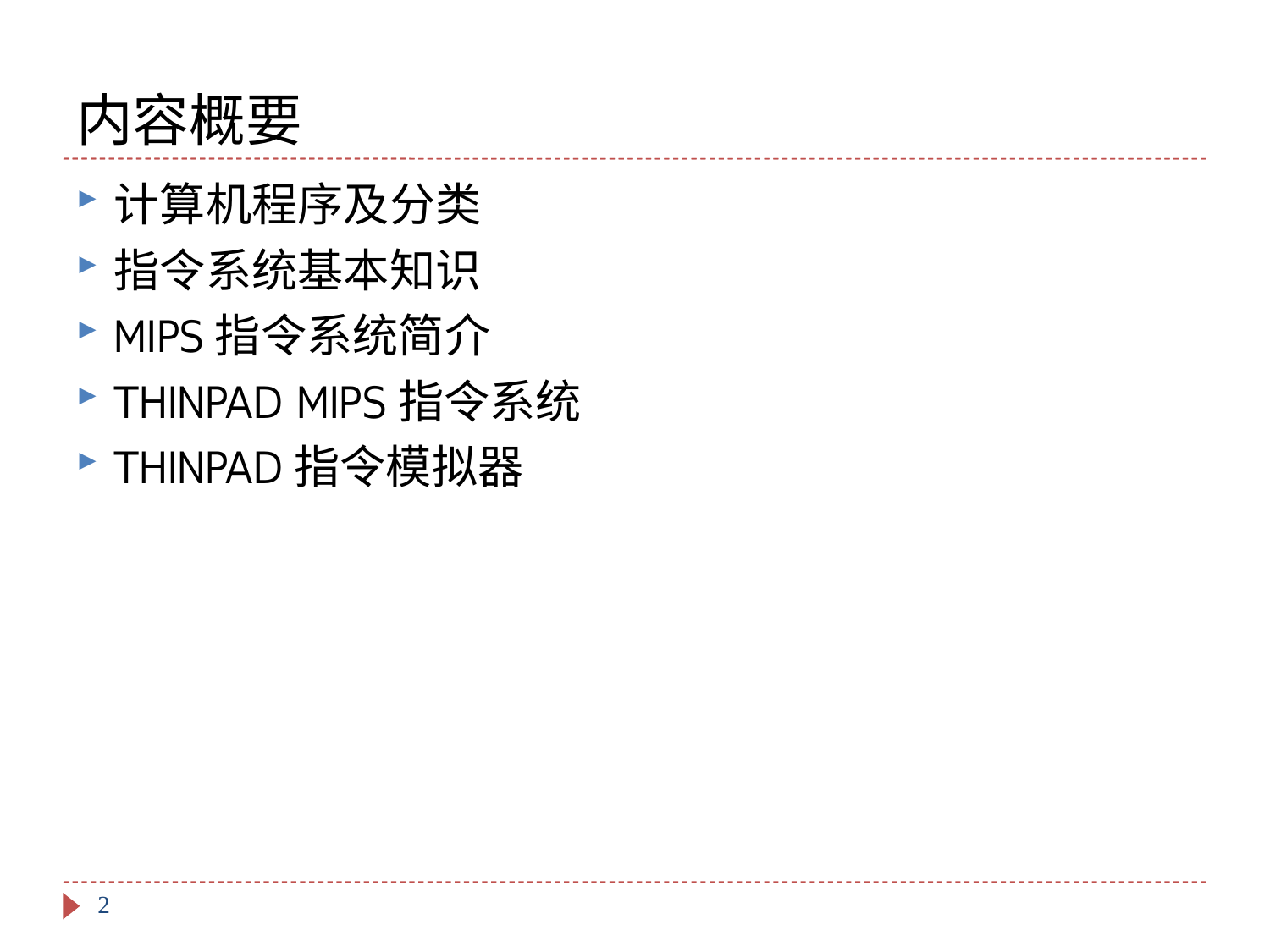

# 内容概要
计算机程序及分类
指令系统基本知识
MIPS指令系统简介
THINPAD MIPS指令系统
THINPAD指令模拟器
2